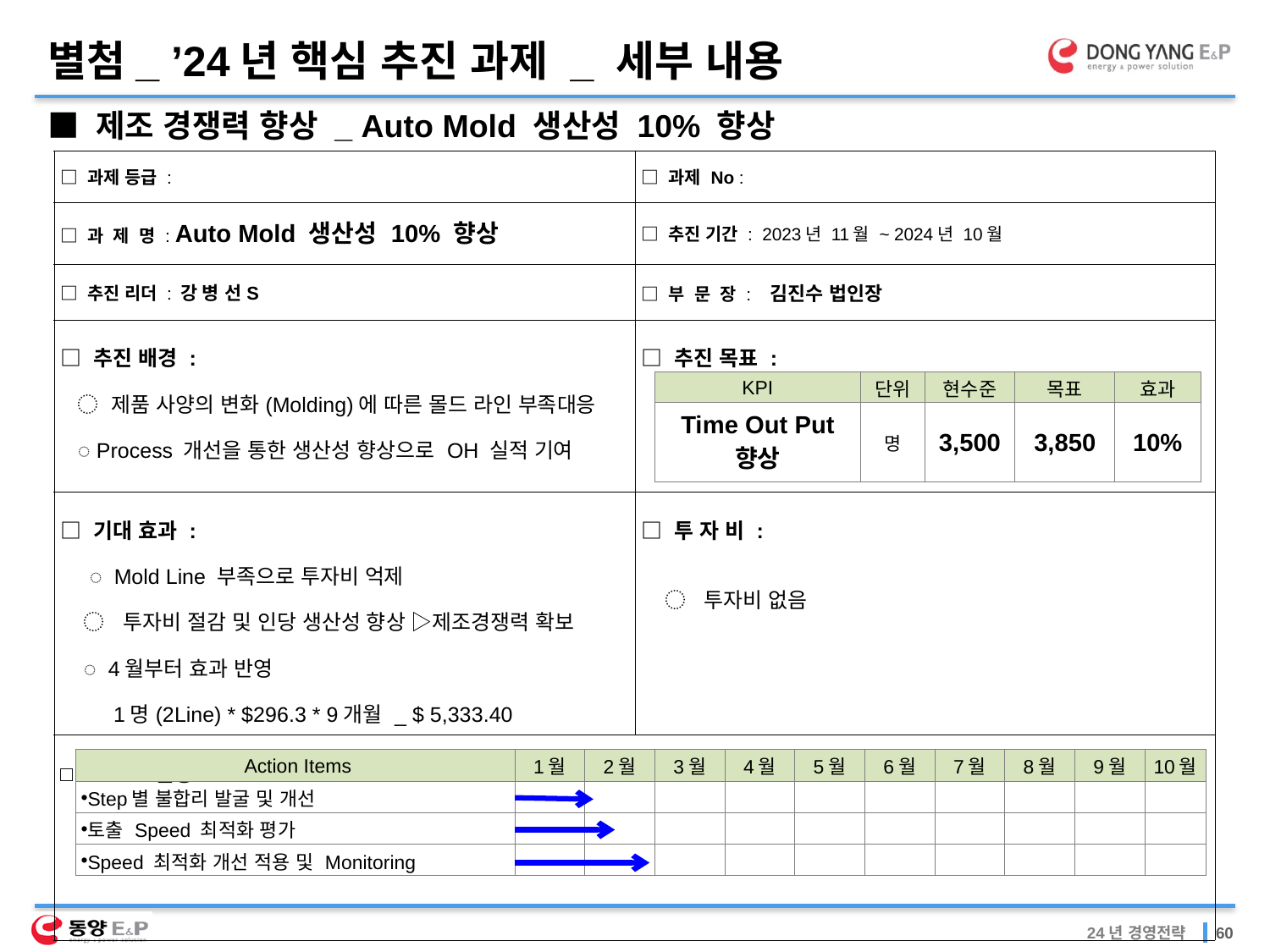

별첨_ ’24년 핵심 추진 과제 _ 세부 내용
■ 제조 경쟁력 향상 _ Auto Mold 생산성 10% 향상
| □ 과제 등급 : | □ 과제 No : |
| --- | --- |
| □ 과 제 명 : Auto Mold 생산성 10% 향상 | □ 추진 기간 : 2023년 11월 ~ 2024년 10월 |
| □ 추진 리더 : 강 병 선S | □ 부 문 장 : 김진수 법인장 |
| □ 추진 배경 : ◌ 제품 사양의 변화(Molding)에 따른 몰드 라인 부족대응 ◌ Process 개선을 통한 생산성 향상으로 OH 실적 기여 | □ 추진 목표 : |
| □ 기대 효과 : ◌ Mold Line 부족으로 투자비 억제 ◌ 투자비 절감 및 인당 생산성 향상 ▷제조경쟁력 확보 ◌ 4월부터 효과 반영 1명(2Line) \* $296.3 \* 9개월 \_ $ 5,333.40 | □ 투 자 비 :   ◌ 투자비 없음 |
| □ Action 활동 |  |
| KPI | 단위 | 현수준 | 목표 | 효과 |
| --- | --- | --- | --- | --- |
| Time Out Put 향상 | 명 | 3,500 | 3,850 | 10% |
| Action Items | 1월 | 2월 | 3월 | 4월 | 5월 | 6월 | 7월 | 8월 | 9월 | 10월 |
| --- | --- | --- | --- | --- | --- | --- | --- | --- | --- | --- |
| Step별 불합리 발굴 및 개선 |  |  |  |  |  |  |  |  |  |  |
| 토출 Speed 최적화 평가 |  |  |  |  |  |  |  |  |  |  |
| Speed 최적화 개선 적용 및 Monitoring |  |  |  |  |  |  |  |  |  |  |